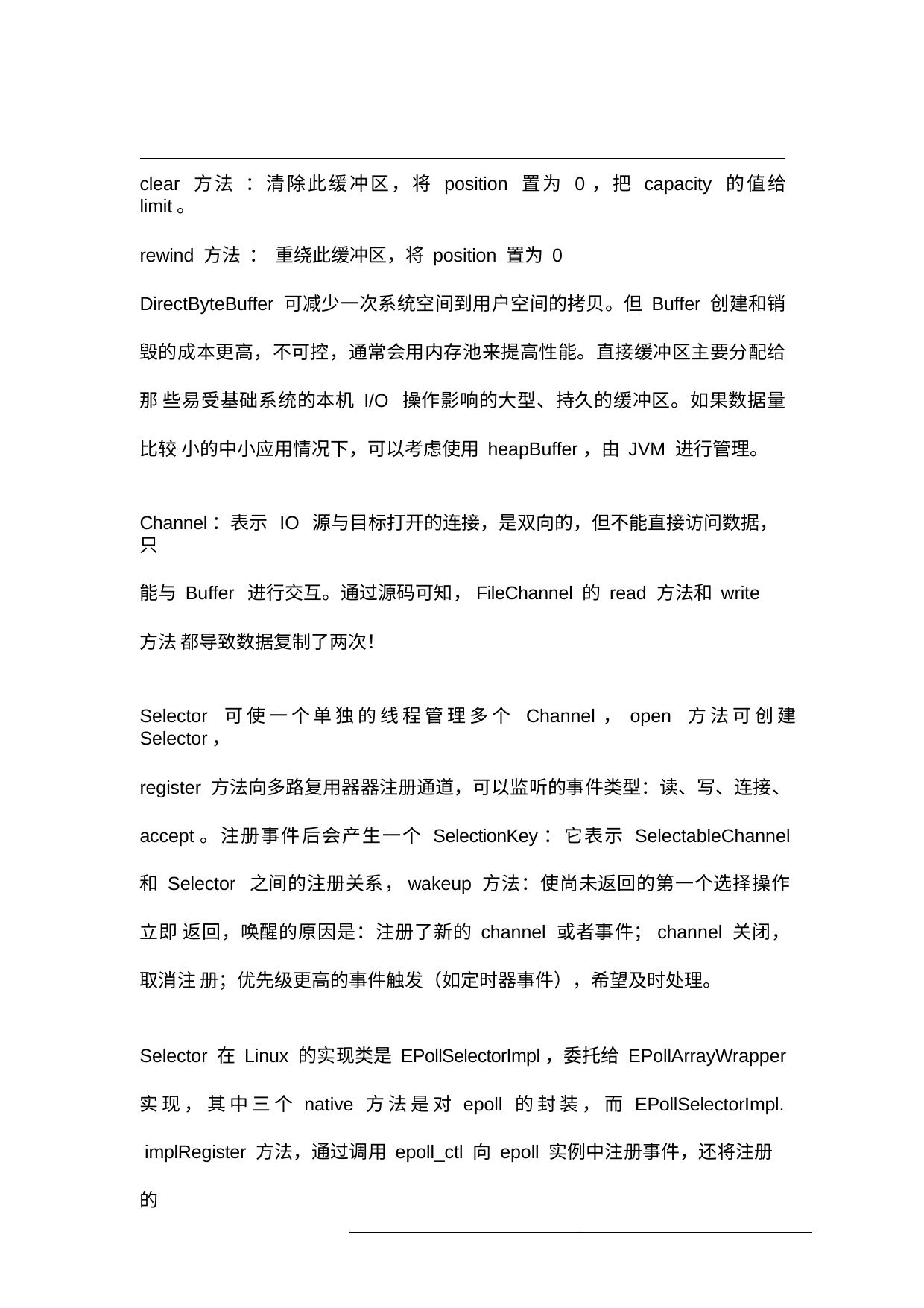

clear 方法 ：清除此缓冲区，将 position 置为 0，把 capacity 的值给 limit。

rewind 方法 ： 重绕此缓冲区，将 position 置为 0
DirectByteBuffer 可减少一次系统空间到用户空间的拷贝。但 Buffer 创建和销 毁的成本更高，不可控，通常会用内存池来提高性能。直接缓冲区主要分配给那 些易受基础系统的本机 I/O 操作影响的大型、持久的缓冲区。如果数据量比较 小的中小应用情况下，可以考虑使用 heapBuffer，由 JVM 进行管理。
Channel：表示 IO 源与目标打开的连接，是双向的，但不能直接访问数据，只
能与 Buffer 进行交互。通过源码可知，FileChannel 的 read 方法和 write 方法 都导致数据复制了两次！
Selector 可使一个单独的线程管理多个 Channel，open 方法可创建 Selector，
register 方法向多路复用器器注册通道，可以监听的事件类型：读、写、连接、 accept。注册事件后会产生一个 SelectionKey：它表示 SelectableChannel 和 Selector 之间的注册关系，wakeup 方法：使尚未返回的第一个选择操作立即 返回，唤醒的原因是：注册了新的 channel 或者事件；channel 关闭，取消注 册；优先级更高的事件触发（如定时器事件），希望及时处理。
Selector 在 Linux 的实现类是 EPollSelectorImpl，委托给 EPollArrayWrapper
实现， 其中三个 native 方法是对 epoll 的封装， 而 EPollSelectorImpl.  implRegister 方法，通过调用 epoll_ctl 向 epoll 实例中注册事件，还将注册的